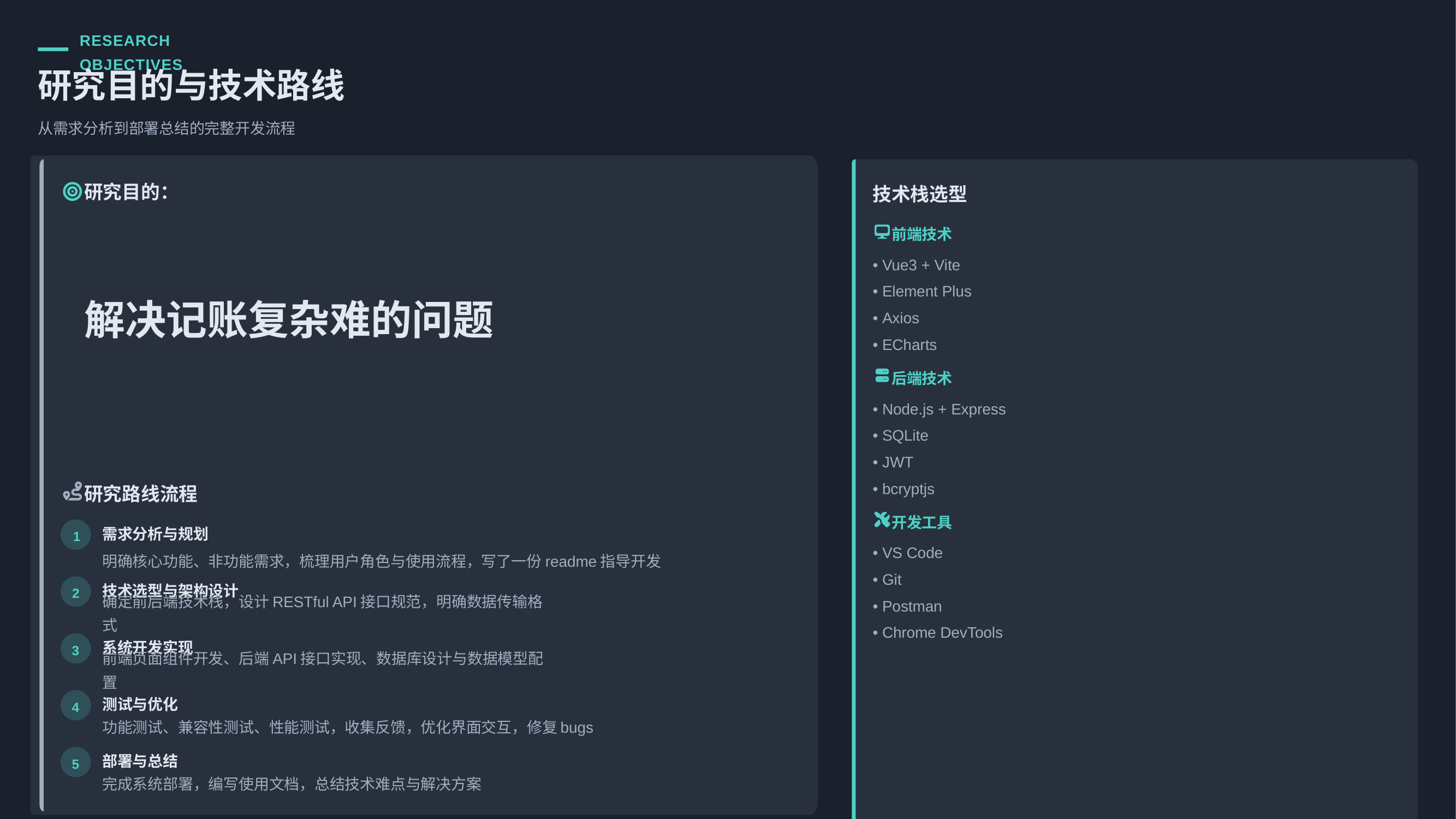

RESEARCH OBJECTIVES

研究目的与技术路线
从需求分析到部署总结的完整开发流程

研究目的：

解决记账复杂难的问题
技术栈选型

前端技术

• Vue3 + Vite
• Element Plus
• Axios
• ECharts
后端技术

• Node.js + Express
• SQLite
• JWT
• bcryptjs
研究路线流程

开发工具

需求分析与规划
1
• VS Code
明确核心功能、非功能需求，梳理用户角色与使用流程，写了一份readme指导开发
• Git

技术选型与架构设计
2
• Postman
确定前后端技术栈，设计RESTful API接口规范，明确数据传输格式
• Chrome DevTools

系统开发实现
3
前端页面组件开发、后端API接口实现、数据库设计与数据模型配置

测试与优化
4
功能测试、兼容性测试、性能测试，收集反馈，优化界面交互，修复bugs

部署与总结
5
完成系统部署，编写使用文档，总结技术难点与解决方案